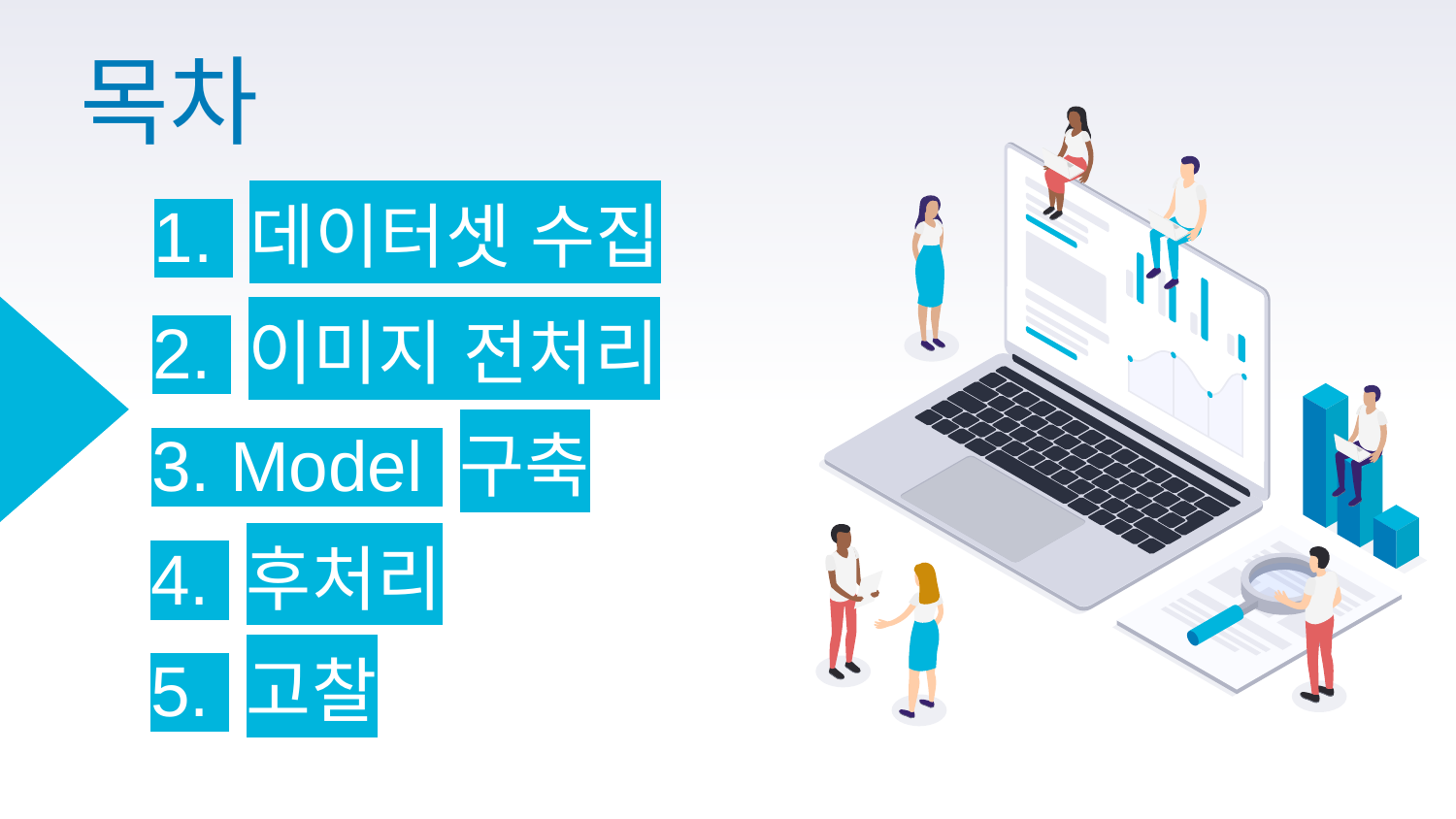

# 목차

1. 데이터셋 수집
2. 이미지 전처리
3. Model 구축
4. 후처리
5. 고찰